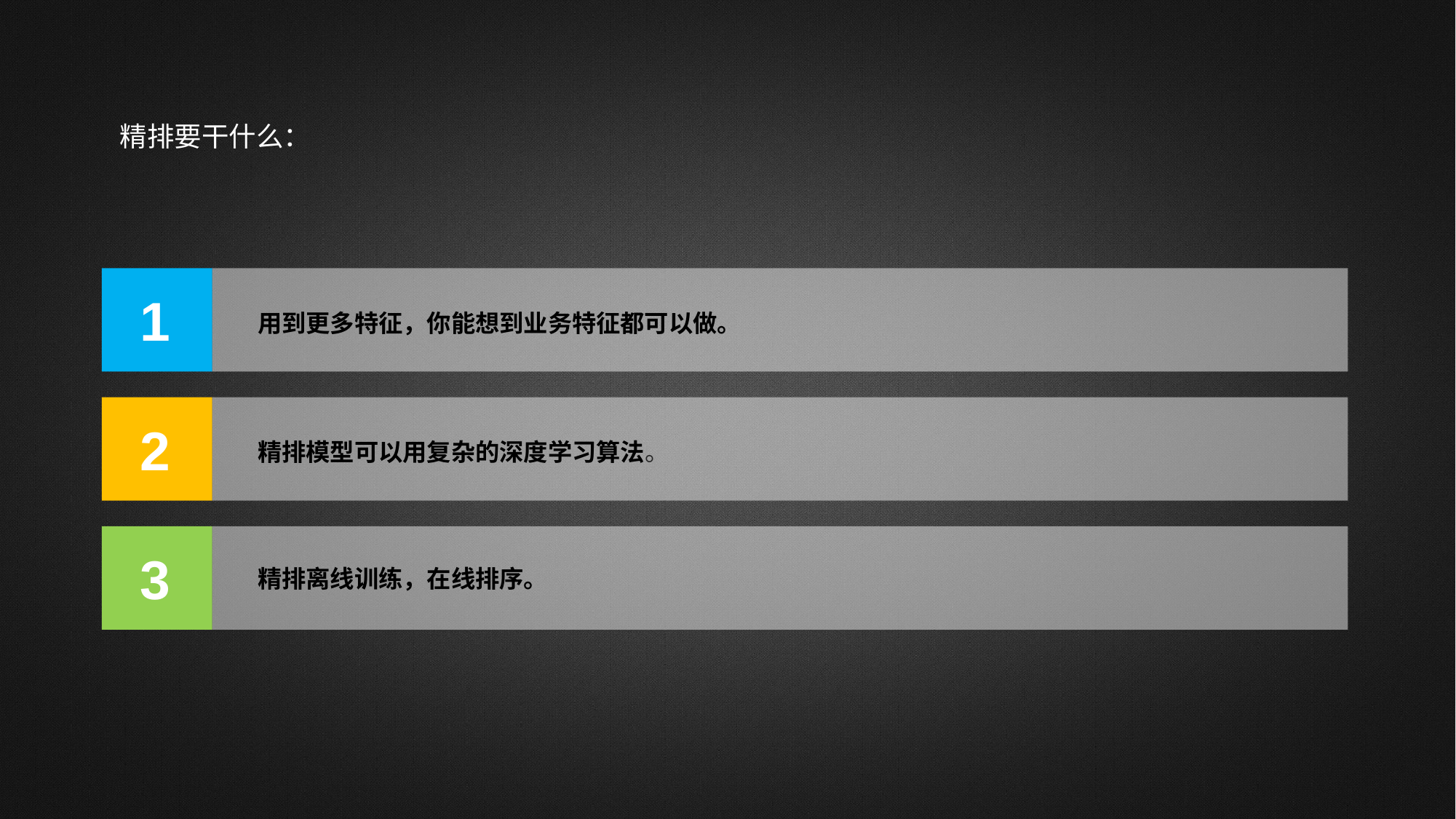

精排要干什么：

用到更多特征，你能想到业务特征都可以做。
1

精排模型可以用复杂的深度学习算法。
2

精排离线训练，在线排序。
3